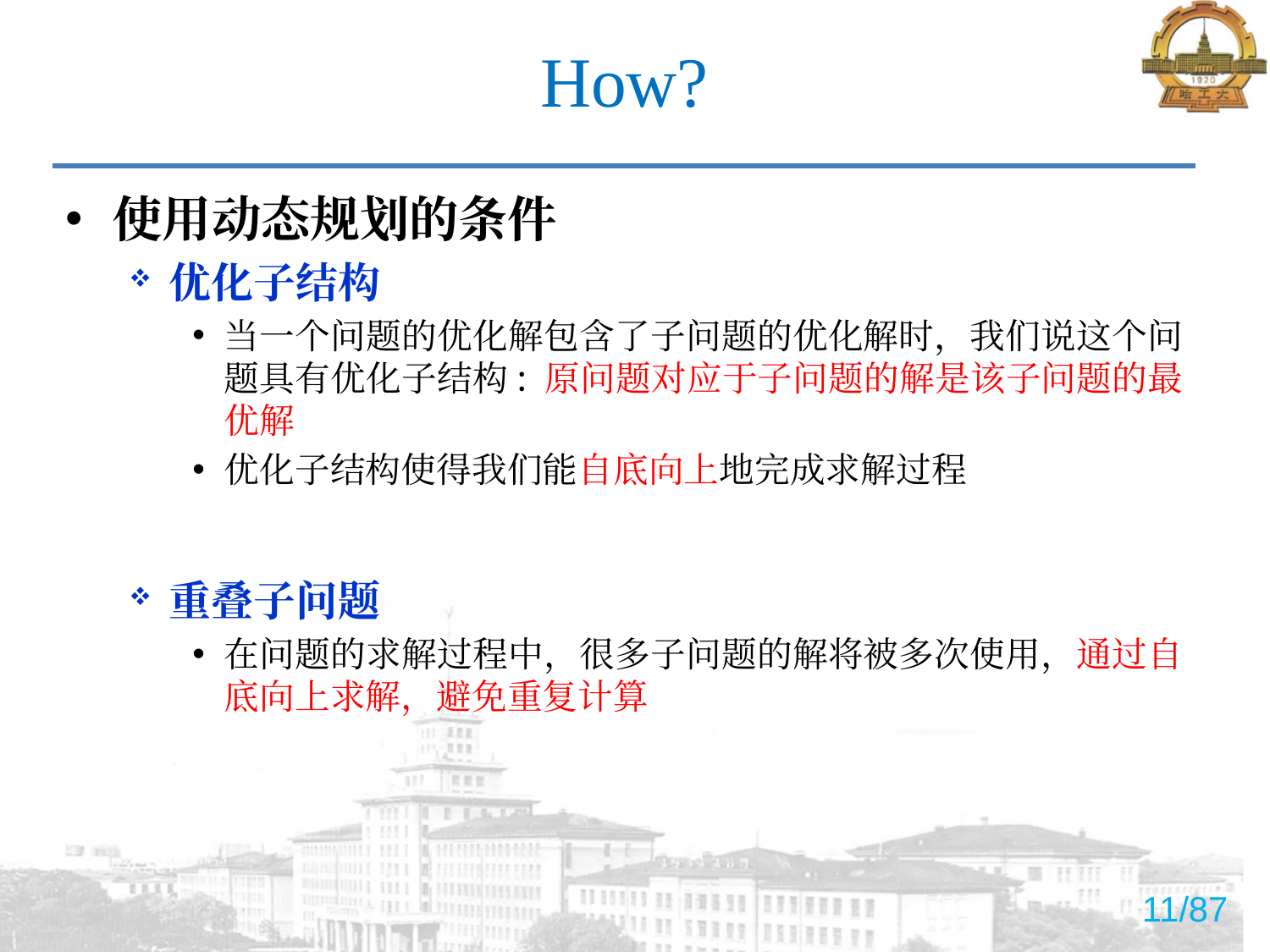

# How?
使用动态规划的条件
优化子结构
当一个问题的优化解包含了子问题的优化解时，我们说这个问题具有优化子结构: 原问题对应于子问题的解是该子问题的最优解
优化子结构使得我们能自底向上地完成求解过程

重叠子问题
在问题的求解过程中，很多子问题的解将被多次使用，通过自底向上求解，避免重复计算